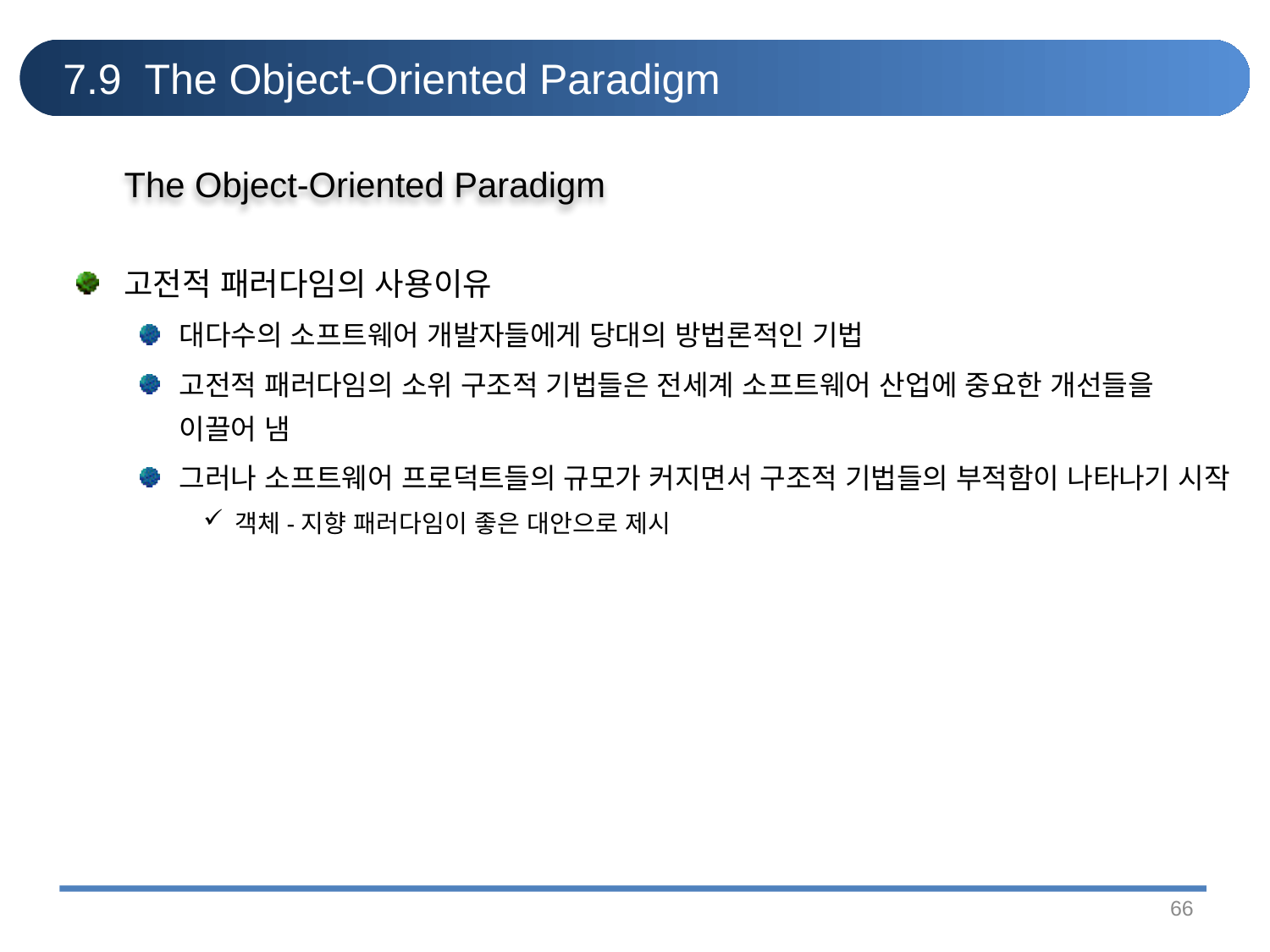

# 7.9  The Object-Oriented Paradigm
The Object-Oriented Paradigm
고전적 패러다임의 사용이유
대다수의 소프트웨어 개발자들에게 당대의 방법론적인 기법
고전적 패러다임의 소위 구조적 기법들은 전세계 소프트웨어 산업에 중요한 개선들을 이끌어 냄
그러나 소프트웨어 프로덕트들의 규모가 커지면서 구조적 기법들의 부적함이 나타나기 시작
객체-지향 패러다임이 좋은 대안으로 제시
66